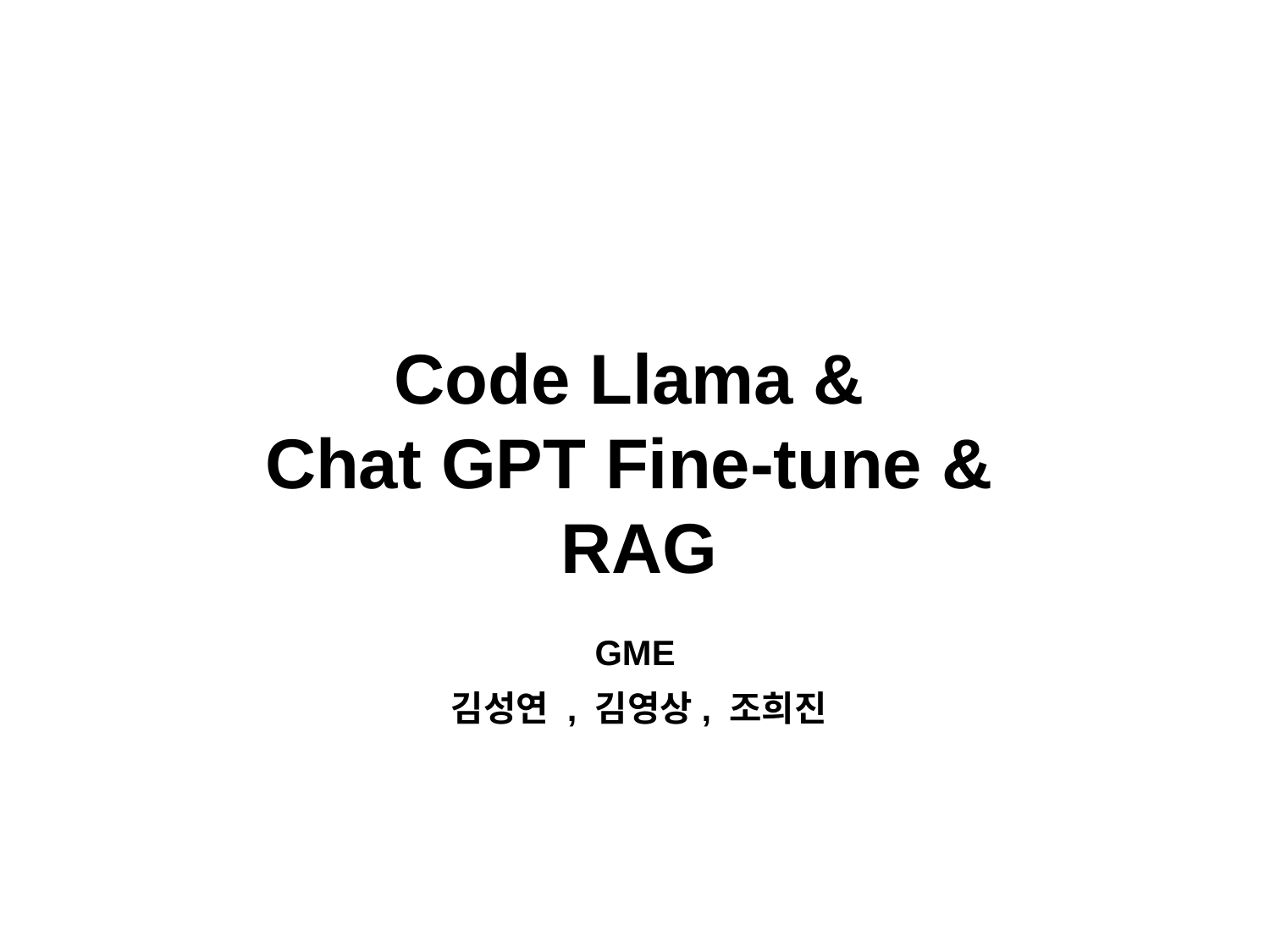

Code Llama &
Chat GPT Fine-tune &
RAG
GME
김성연 , 김영상, 조희진